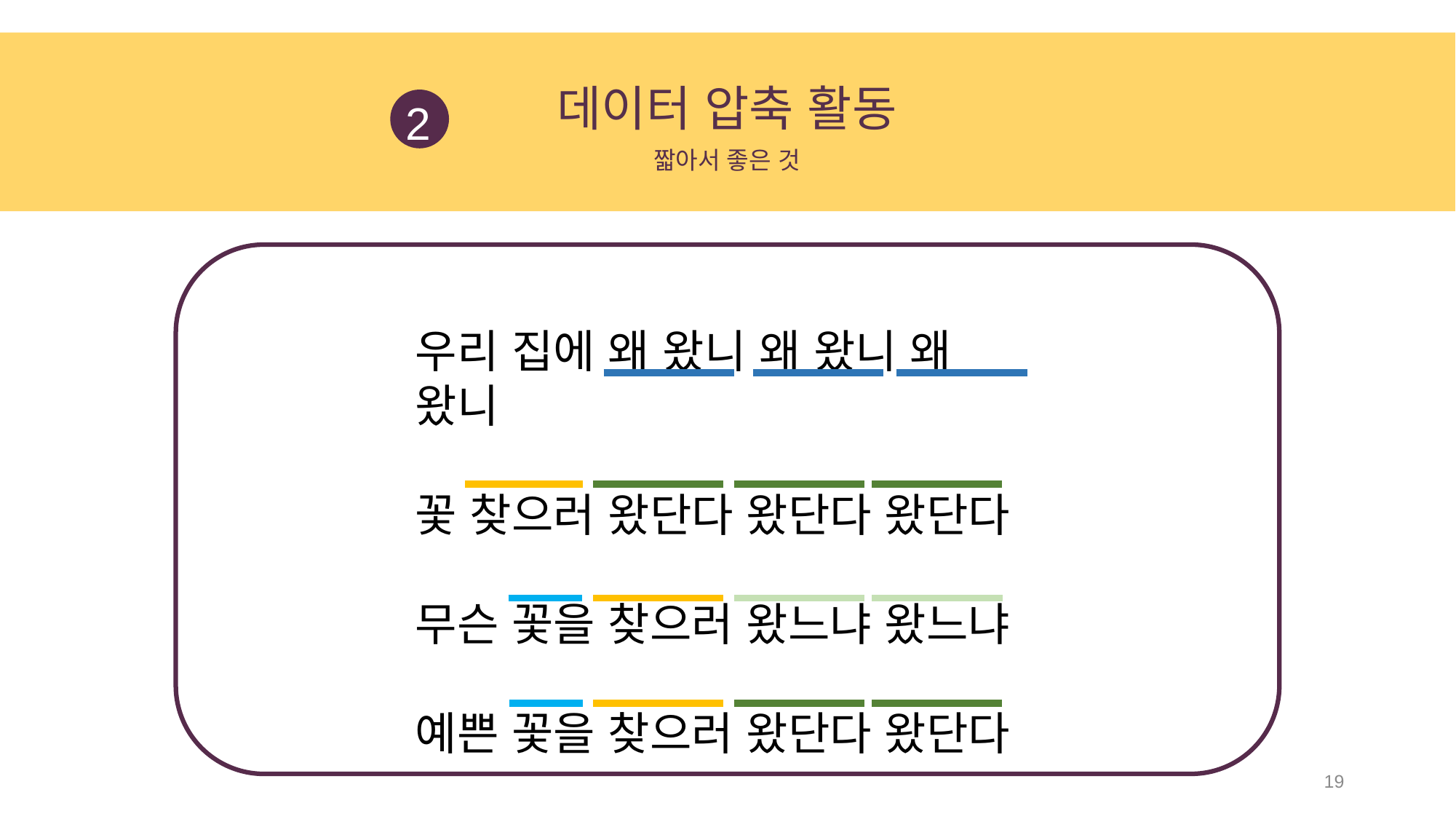

데이터 압축 활동

2
짧아서 좋은 것

우리 집에 왜 왔니 왜 왔니 왜 왔니

꽃 찾으러 왔단다 왔단다 왔단다

무슨 꽃을 찾으러 왔느냐 왔느냐

예쁜 꽃을 찾으러 왔단다 왔단다
19